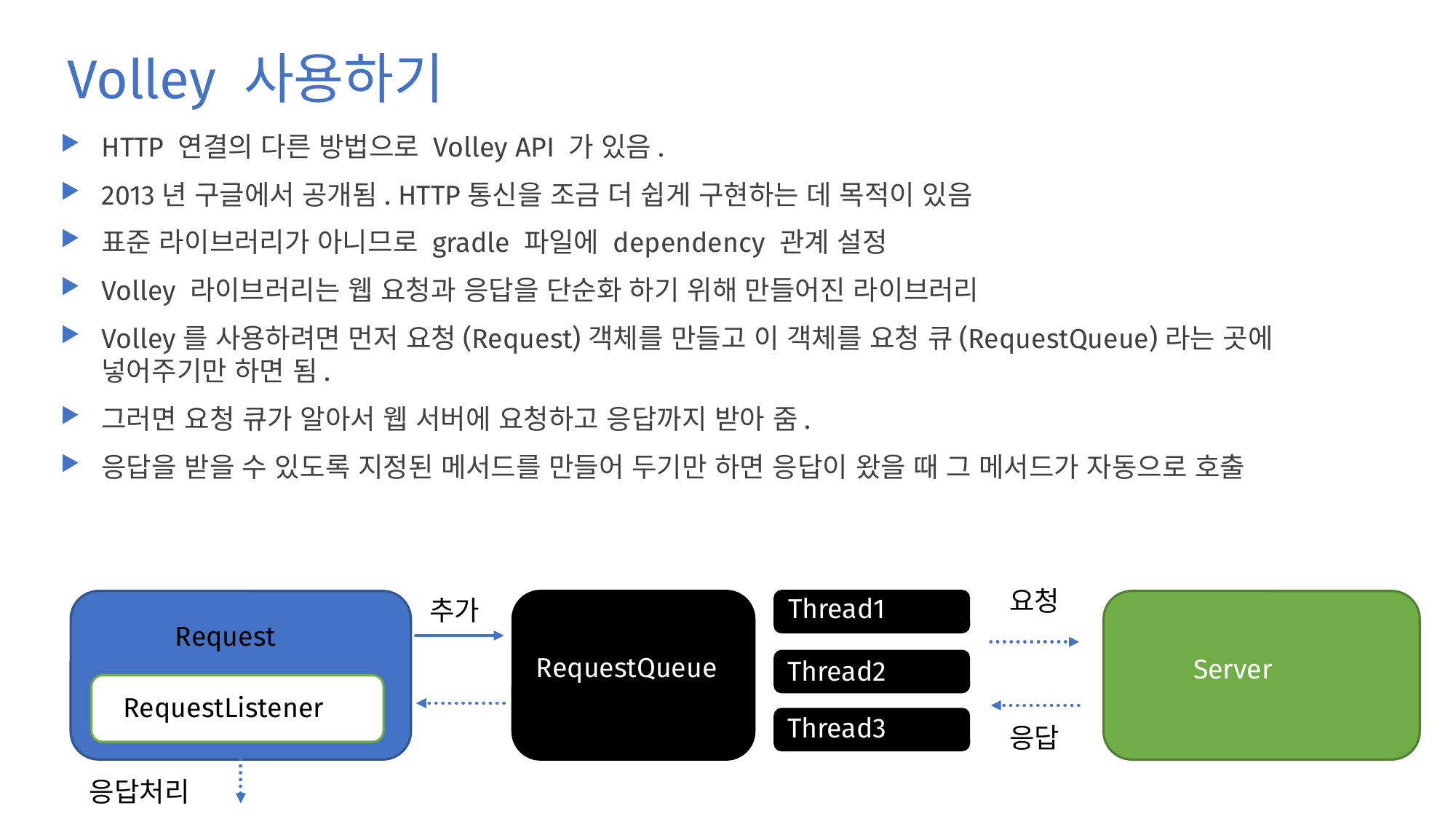

# Volley 사용하기
HTTP 연결의 다른 방법으로 Volley API 가 있음.
2013년 구글에서 공개됨. HTTP통신을 조금 더 쉽게 구현하는 데 목적이 있음
표준 라이브러리가 아니므로 gradle 파일에 dependency 관계 설정
Volley 라이브러리는 웹 요청과 응답을 단순화 하기 위해 만들어진 라이브러리
Volley를 사용하려면 먼저 요청(Request)객체를 만들고 이 객체를 요청 큐(RequestQueue)라는 곳에 넣어주기만 하면 됨.
그러면 요청 큐가 알아서 웹 서버에 요청하고 응답까지 받아 줌.
응답을 받을 수 있도록 지정된 메서드를 만들어 두기만 하면 응답이 왔을 때 그 메서드가 자동으로 호출

요청
Thread1
추가

Request
RequestQueue
Server
Thread2

RequestListener
Thread3

응답
응답처리